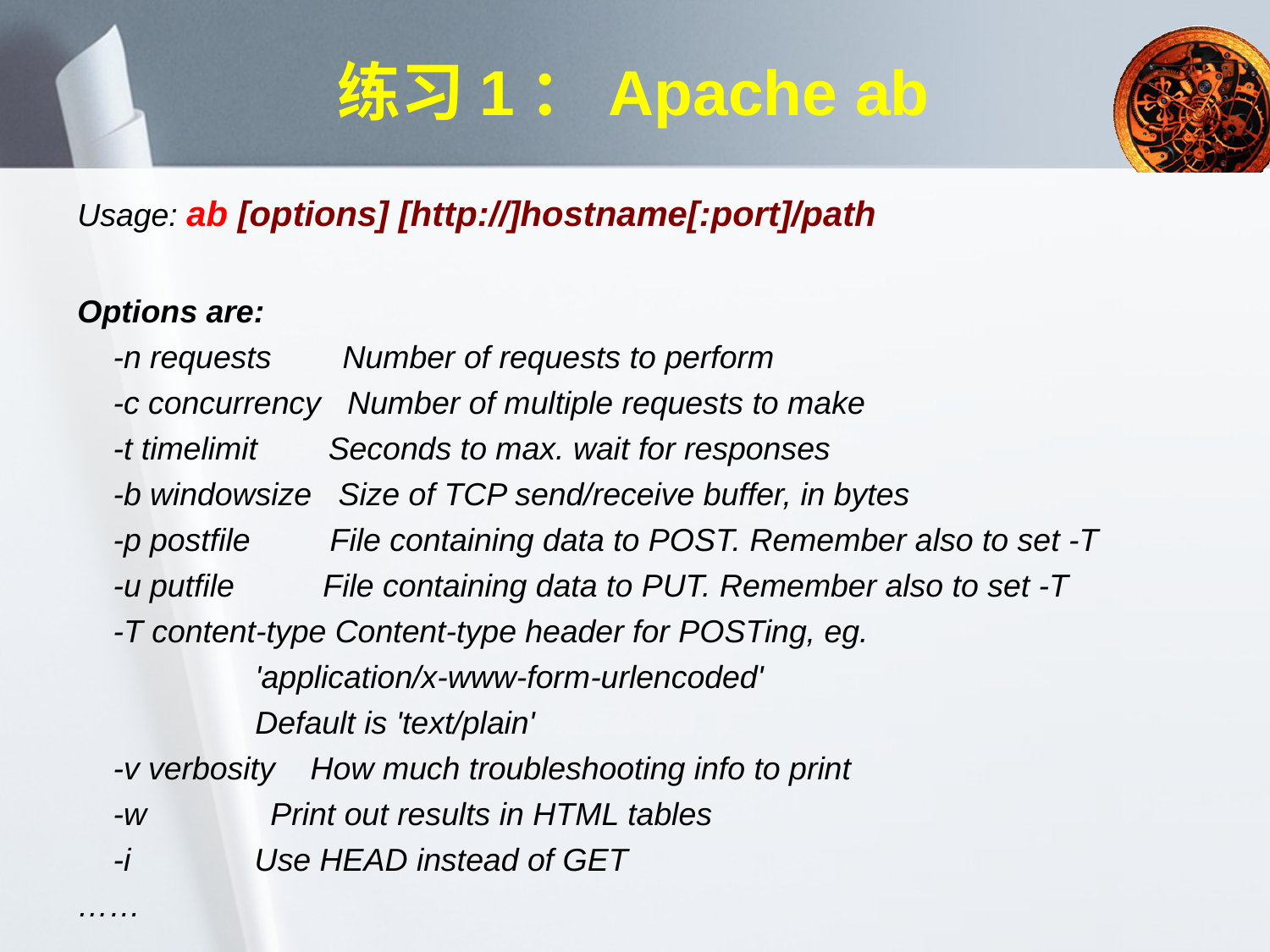

# 练习1：Apache ab
Usage: ab [options] [http://]hostname[:port]/path

Options are:
    -n requests        Number of requests to perform
    -c concurrency   Number of multiple requests to make
    -t timelimit        Seconds to max. wait for responses
    -b windowsize   Size of TCP send/receive buffer, in bytes
    -p postfile         File containing data to POST. Remember also to set -T
    -u putfile          File containing data to PUT. Remember also to set -T
    -T content-type Content-type header for POSTing, eg.
                    'application/x-www-form-urlencoded'
                    Default is 'text/plain'
    -v verbosity    How much troubleshooting info to print
    -w              Print out results in HTML tables
    -i              Use HEAD instead of GET
……